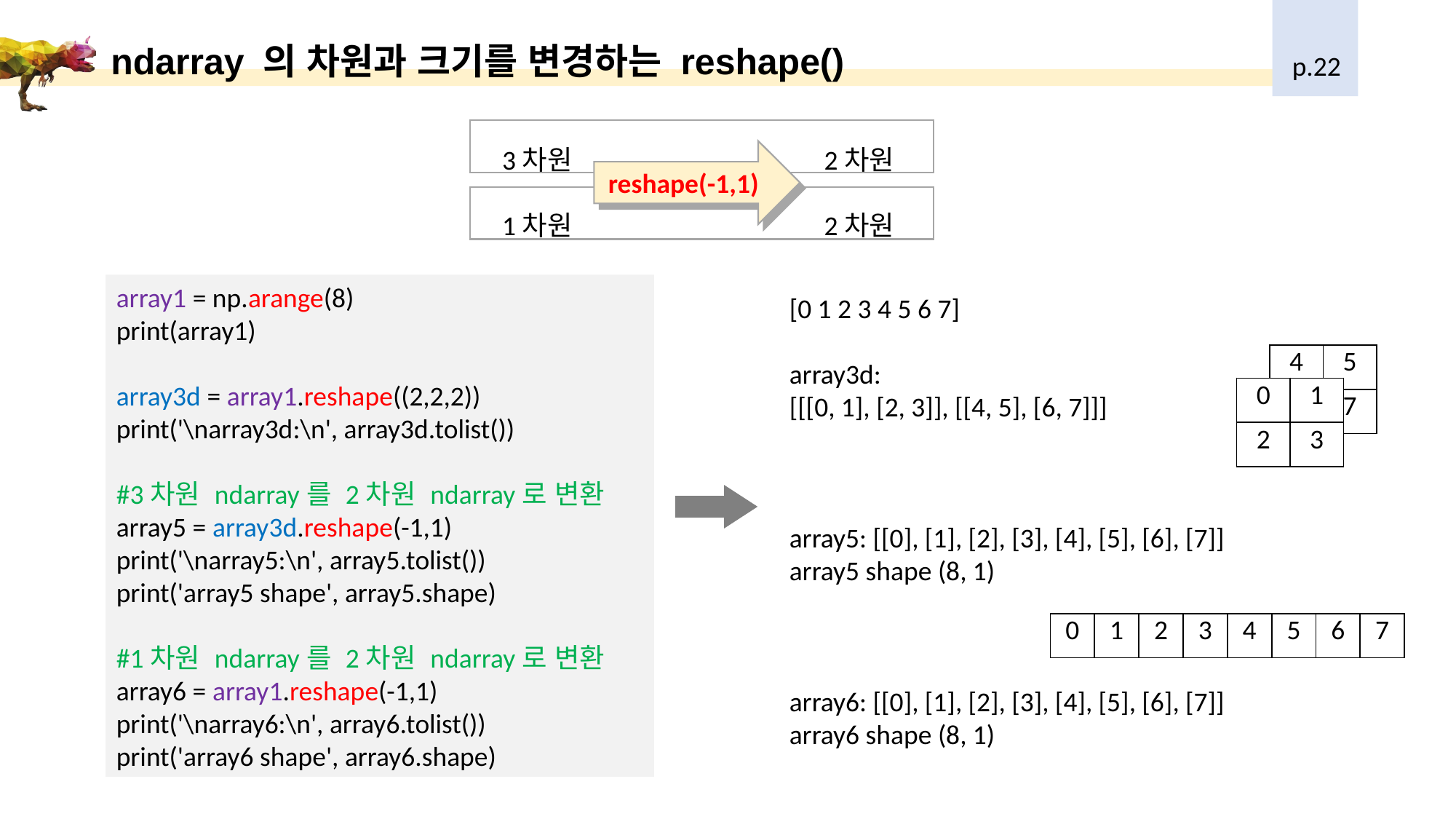

# ndarray 의 차원과 크기를 변경하는 reshape()
p.22
3차원
1차원
2차원
2차원

reshape(-1,1)

[0 1 2 3 4 5 6 7]

array3d:
[[[0, 1], [2, 3]], [[4, 5], [6, 7]]]

array5: [[0], [1], [2], [3], [4], [5], [6], [7]]
array5 shape (8, 1)

array6: [[0], [1], [2], [3], [4], [5], [6], [7]]
array6 shape (8, 1)
array1 = np.arange(8)
print(array1)

array3d = array1.reshape((2,2,2))
print('\narray3d:\n', array3d.tolist())

#3차원 ndarray를 2차원 ndarray로 변환
array5 = array3d.reshape(-1,1)
print('\narray5:\n', array5.tolist())
print('array5 shape', array5.shape)

#1차원 ndarray를 2차원 ndarray로 변환
array6 = array1.reshape(-1,1)
print('\narray6:\n', array6.tolist())
print('array6 shape', array6.shape)
| 4 | 5 |
| --- | --- |
| 6 | 7 |
| 0 | 1 |
| --- | --- |
| 2 | 3 |

| 0 | 1 | 2 | 3 | 4 | 5 | 6 | 7 |
| --- | --- | --- | --- | --- | --- | --- | --- |